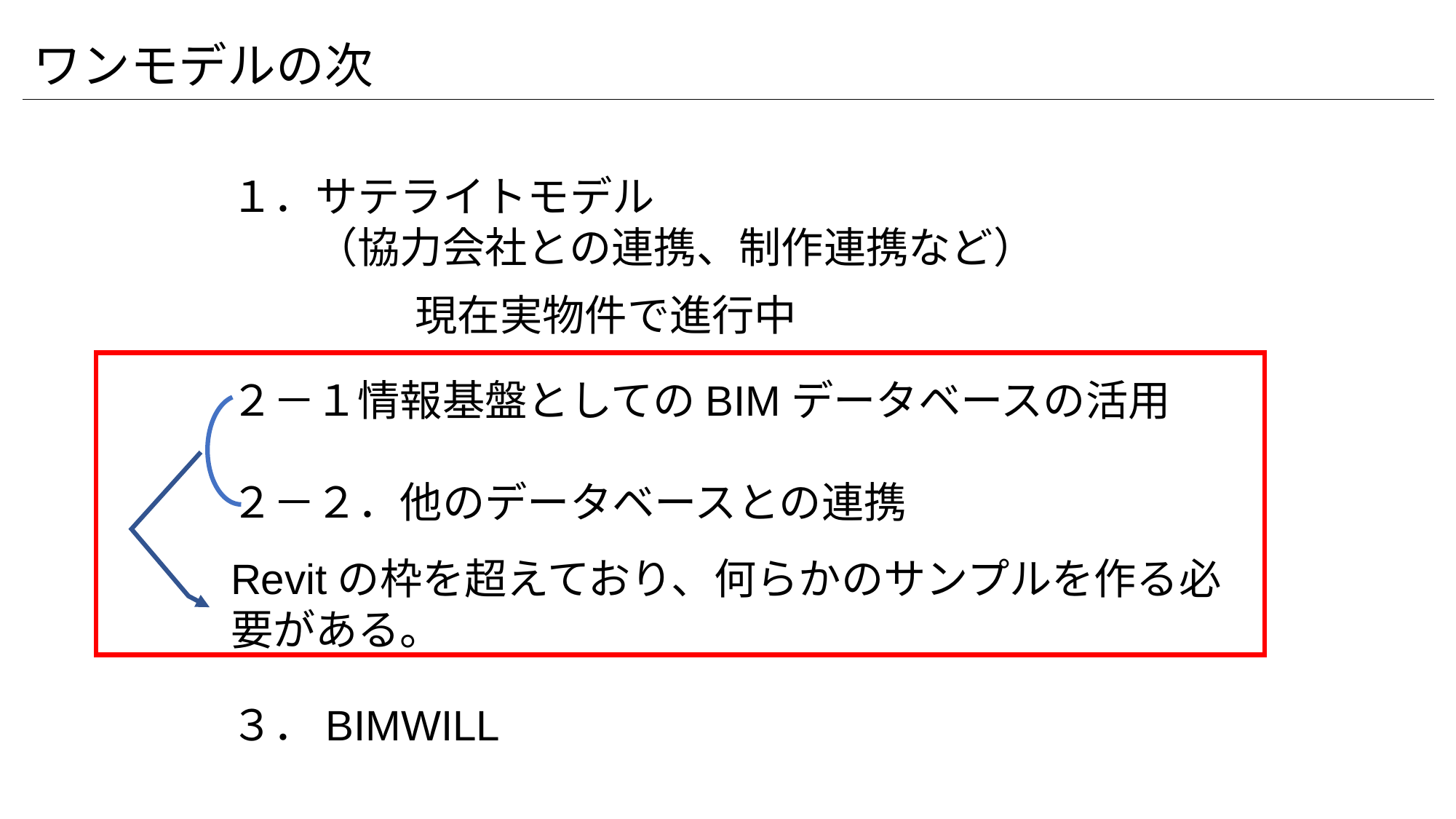

ワンモデルの次
１．サテライトモデル
　　（協力会社との連携、制作連携など）

２－１情報基盤としてのBIMデータベースの活用

２－２．他のデータベースとの連携
現在実物件で進行中

Revitの枠を超えており、何らかのサンプルを作る必要がある。
３．BIMWILL